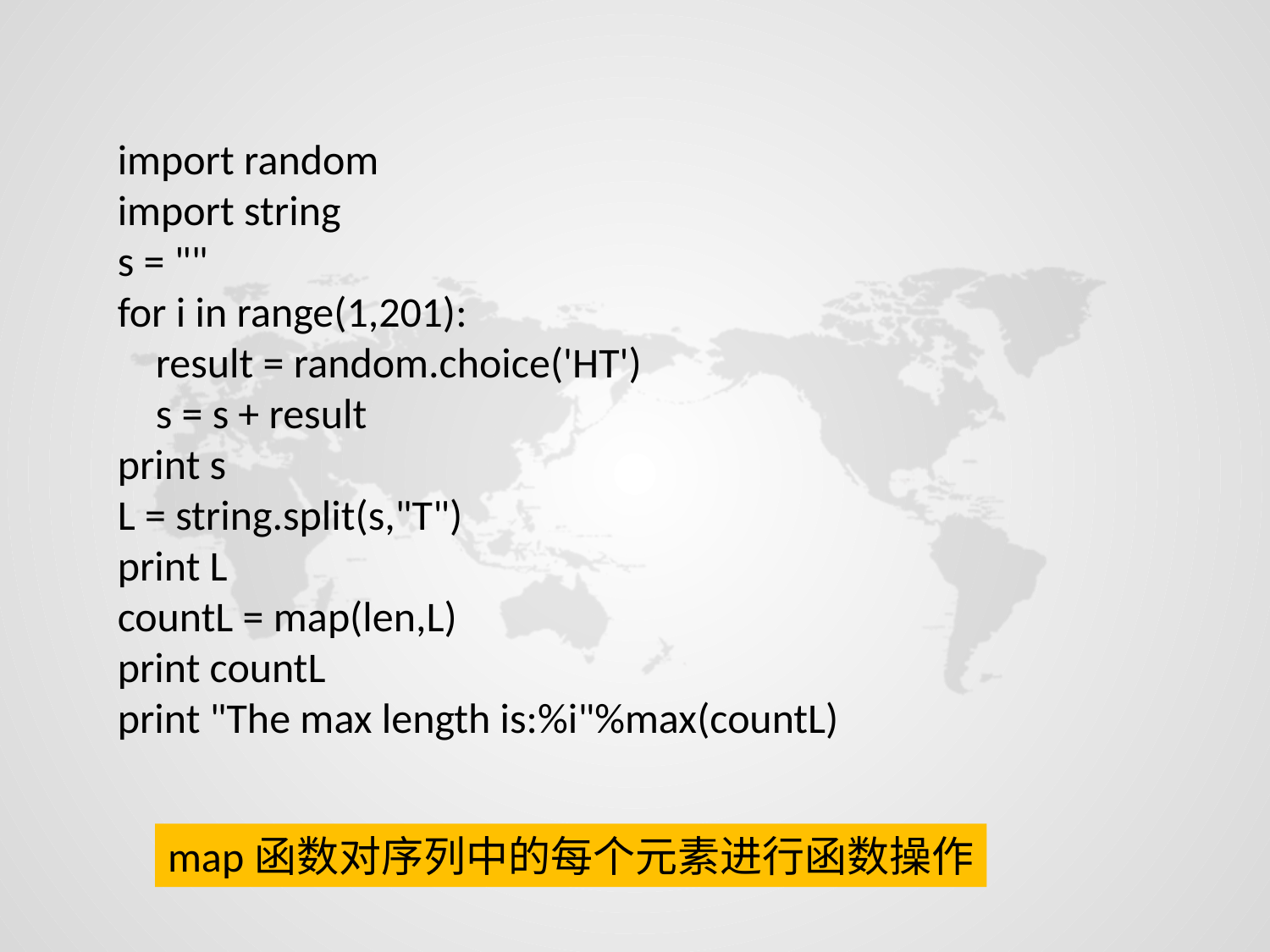

import random
import string
s = ""
for i in range(1,201):
    result = random.choice('HT')
    s = s + result
print s
L = string.split(s,"T")
print L
countL = map(len,L)
print countL
print "The max length is:%i"%max(countL)
map函数对序列中的每个元素进行函数操作